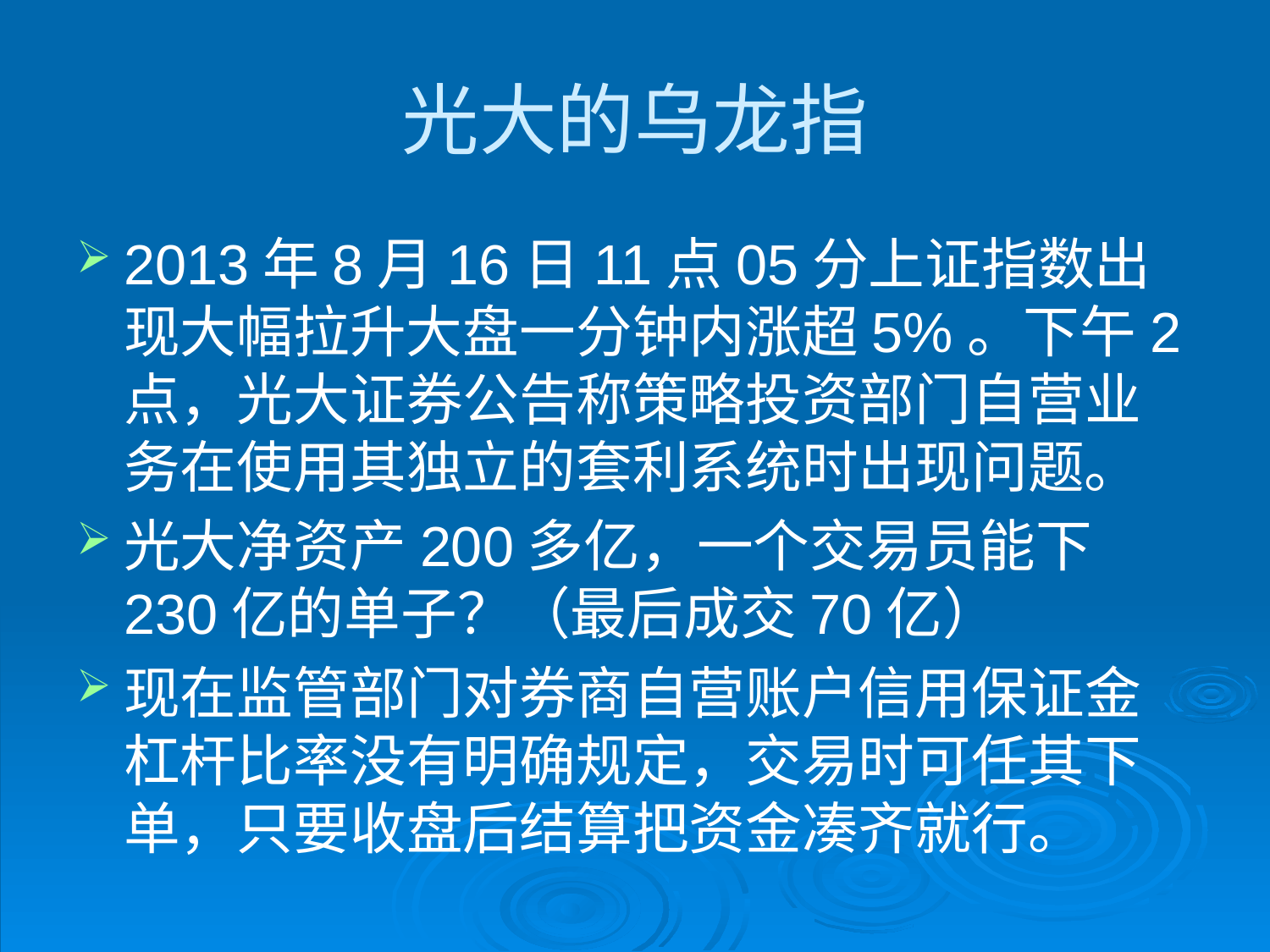

# 光大的乌龙指
2013年8月16日11点05分上证指数出现大幅拉升大盘一分钟内涨超5%。下午2点，光大证券公告称策略投资部门自营业务在使用其独立的套利系统时出现问题。
光大净资产200多亿，一个交易员能下230亿的单子？（最后成交70亿）
现在监管部门对券商自营账户信用保证金杠杆比率没有明确规定，交易时可任其下单，只要收盘后结算把资金凑齐就行。